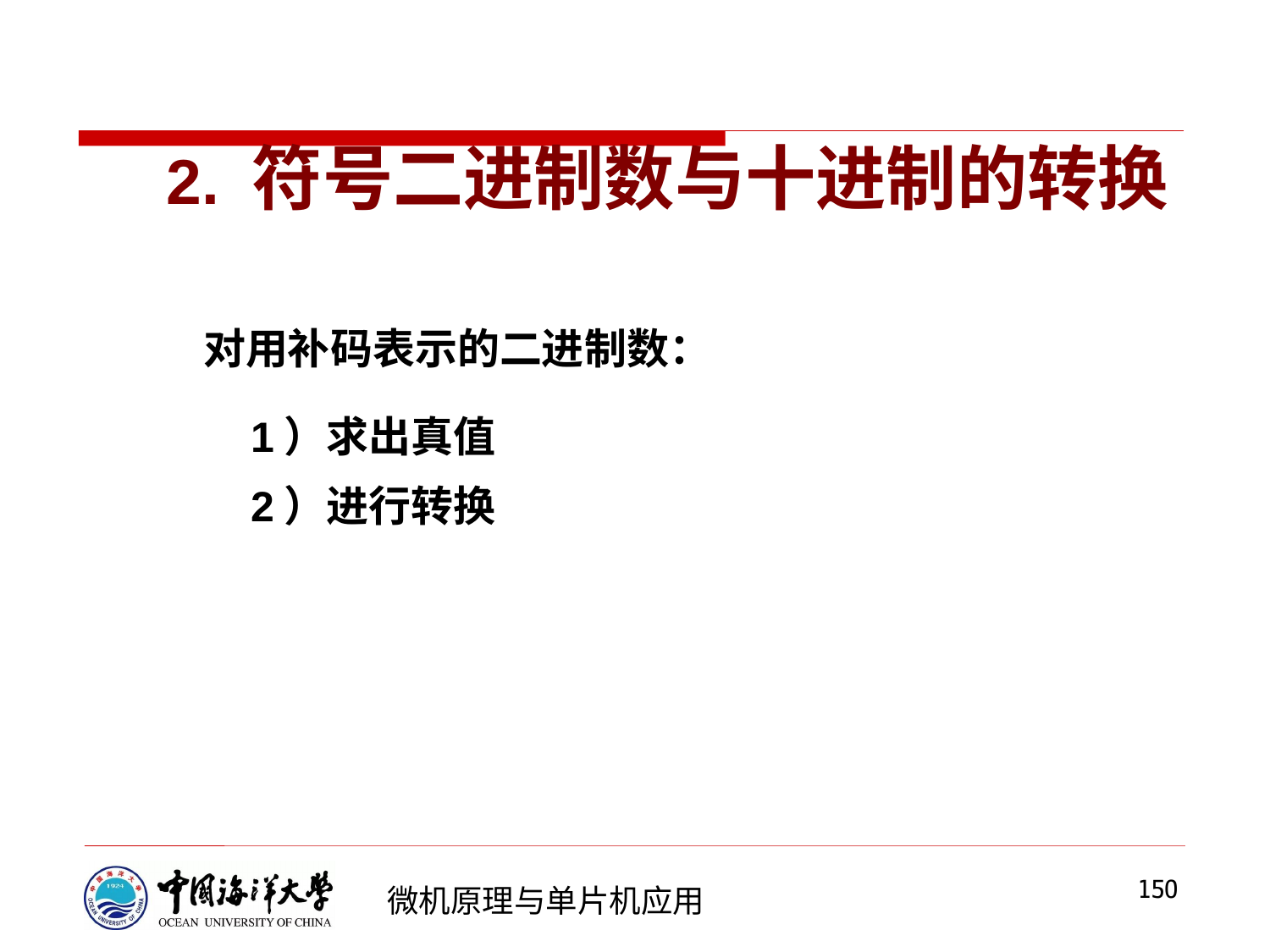

# 2. 符号二进制数与十进制的转换
对用补码表示的二进制数：
    1）求出真值
    2）进行转换
150